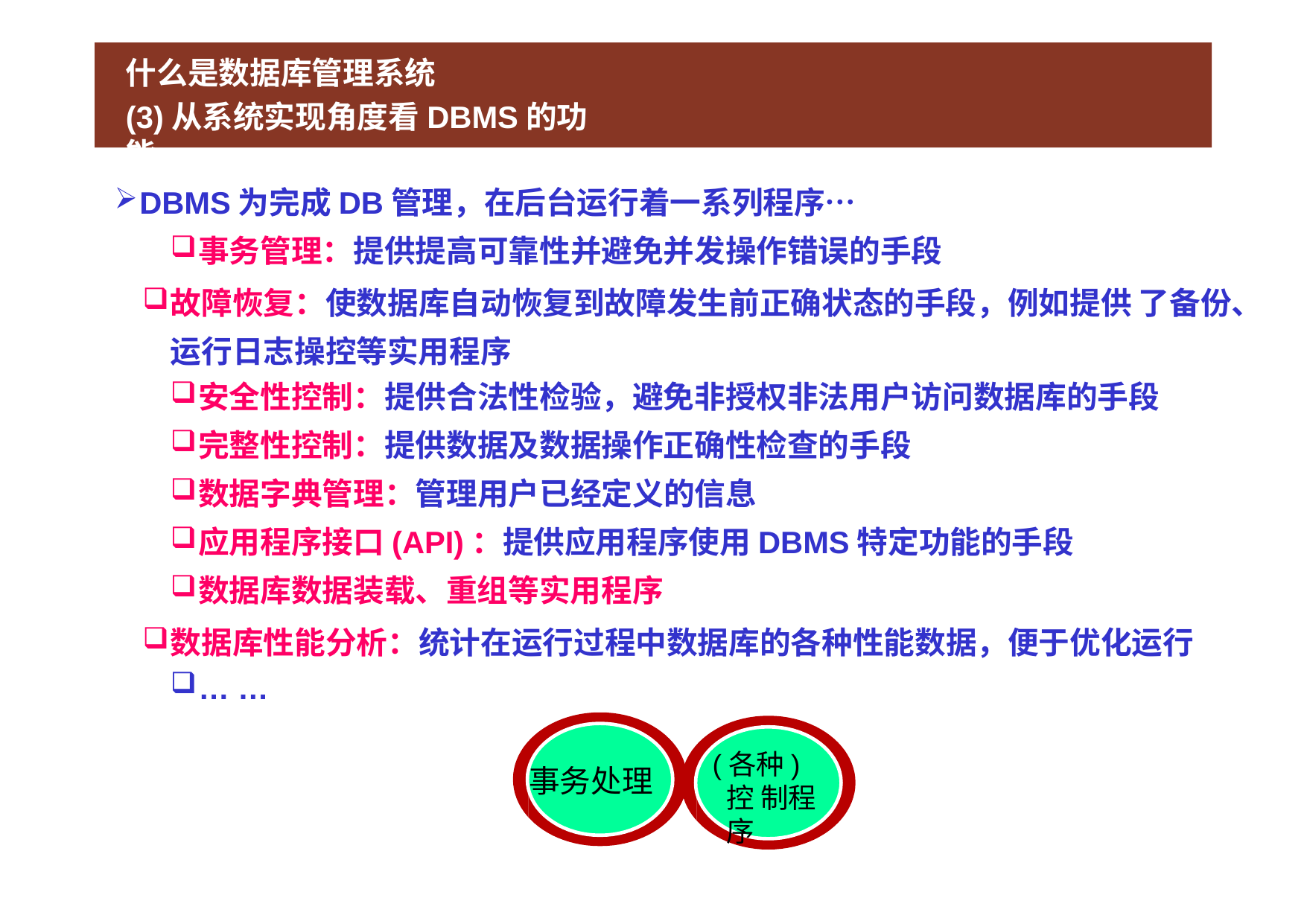

# 什么是数据库管理系统
(3)从系统实现角度看DBMS的功能
DBMS为完成DB管理，在后台运行着一系列程序…
事务管理：提供提高可靠性并避免并发操作错误的手段
故障恢复：使数据库自动恢复到故障发生前正确状态的手段，例如提供 了备份、运行日志操控等实用程序
安全性控制：提供合法性检验，避免非授权非法用户访问数据库的手段
完整性控制：提供数据及数据操作正确性检查的手段
数据字典管理：管理用户已经定义的信息
应用程序接口(API)：提供应用程序使用DBMS特定功能的手段
数据库数据装载、重组等实用程序
数据库性能分析：统计在运行过程中数据库的各种性能数据，便于优化运行
… …

(各种)控 制程序
事务处理